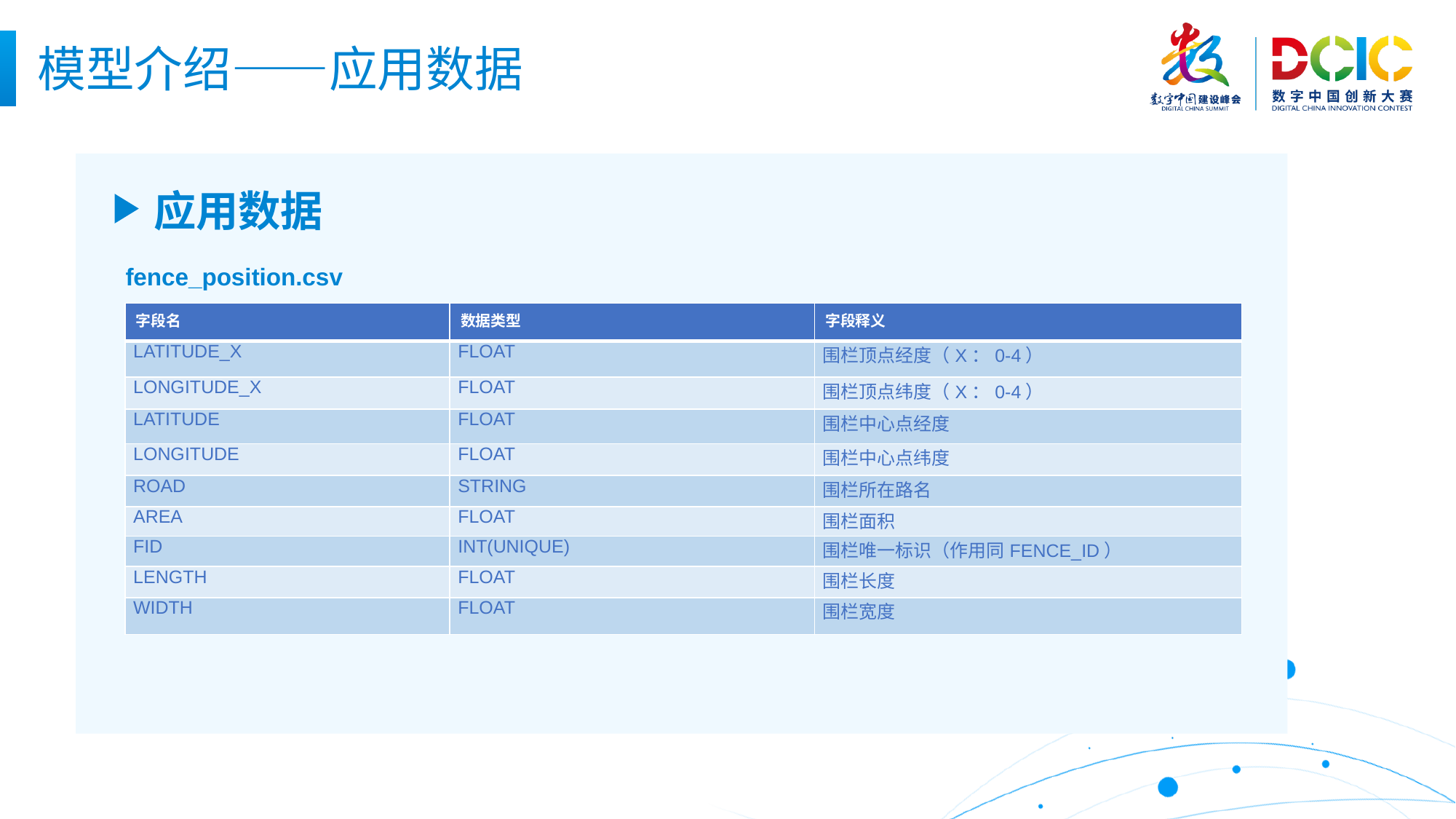

模型介绍——应用数据

 应用数据

fence_position.csv
| 字段名 | 数据类型 | 字段释义 |
| --- | --- | --- |
| LATITUDE\_X | FLOAT | 围栏顶点经度（X：0-4） |
| LONGITUDE\_X | FLOAT | 围栏顶点纬度（X：0-4） |
| LATITUDE | FLOAT | 围栏中心点经度 |
| LONGITUDE | FLOAT | 围栏中心点纬度 |
| ROAD | STRING | 围栏所在路名 |
| AREA | FLOAT | 围栏面积 |
| FID | INT(UNIQUE) | 围栏唯一标识（作用同FENCE\_ID） |
| LENGTH | FLOAT | 围栏长度 |
| WIDTH | FLOAT | 围栏宽度 |